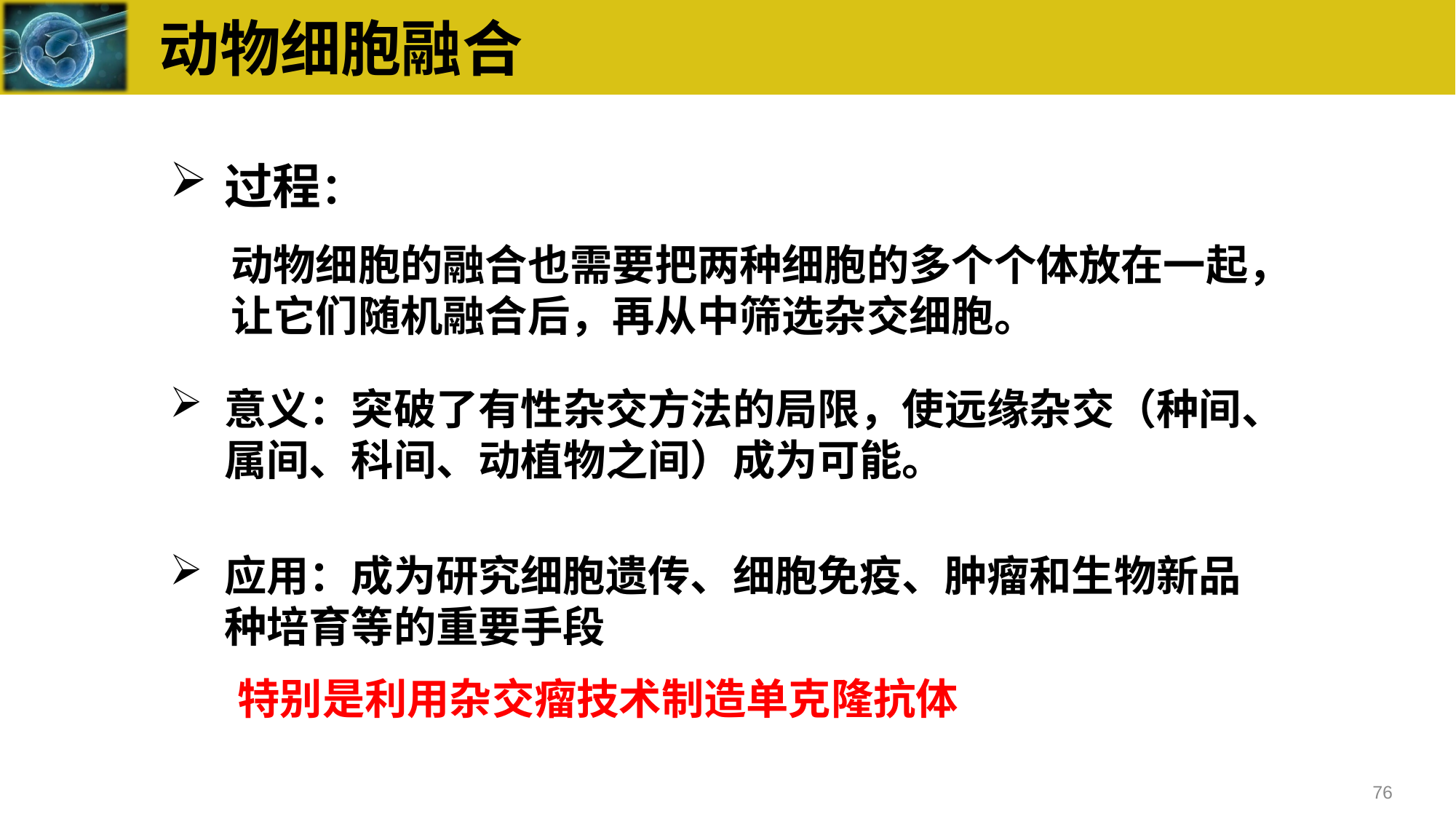

动物细胞融合
过程：
动物细胞的融合也需要把两种细胞的多个个体放在一起，让它们随机融合后，再从中筛选杂交细胞。
意义：突破了有性杂交方法的局限，使远缘杂交（种间、属间、科间、动植物之间）成为可能。
应用：成为研究细胞遗传、细胞免疫、肿瘤和生物新品种培育等的重要手段
      特别是利用杂交瘤技术制造单克隆抗体
76